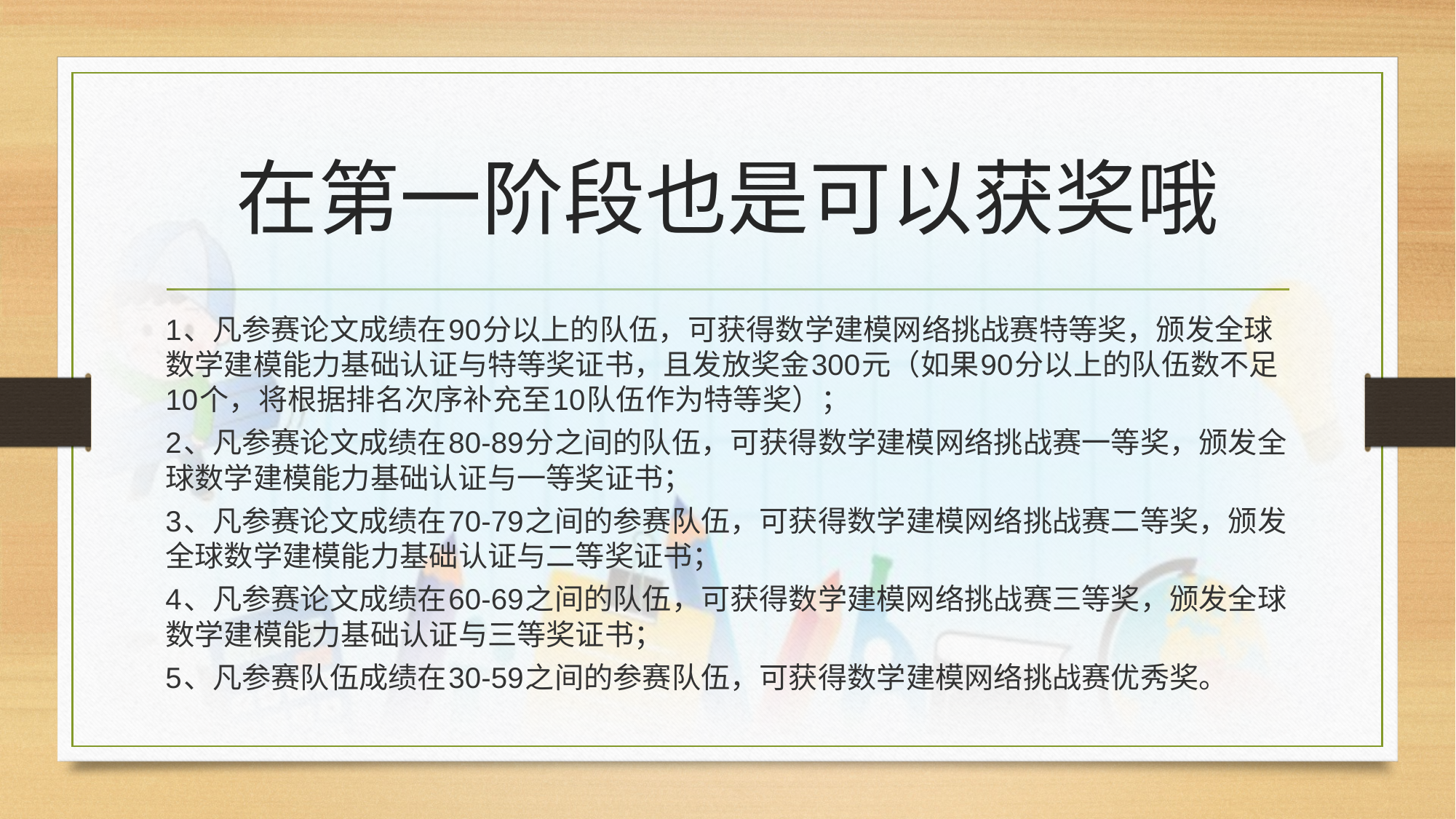

# 在第一阶段也是可以获奖哦
1、凡参赛论文成绩在90分以上的队伍，可获得数学建模网络挑战赛特等奖，颁发全球数学建模能力基础认证与特等奖证书，且发放奖金300元（如果90分以上的队伍数不足10个，将根据排名次序补充至10队伍作为特等奖）；
2、凡参赛论文成绩在80-89分之间的队伍，可获得数学建模网络挑战赛一等奖，颁发全球数学建模能力基础认证与一等奖证书；
3、凡参赛论文成绩在70-79之间的参赛队伍，可获得数学建模网络挑战赛二等奖，颁发全球数学建模能力基础认证与二等奖证书；
4、凡参赛论文成绩在60-69之间的队伍，可获得数学建模网络挑战赛三等奖，颁发全球数学建模能力基础认证与三等奖证书；
5、凡参赛队伍成绩在30-59之间的参赛队伍，可获得数学建模网络挑战赛优秀奖。